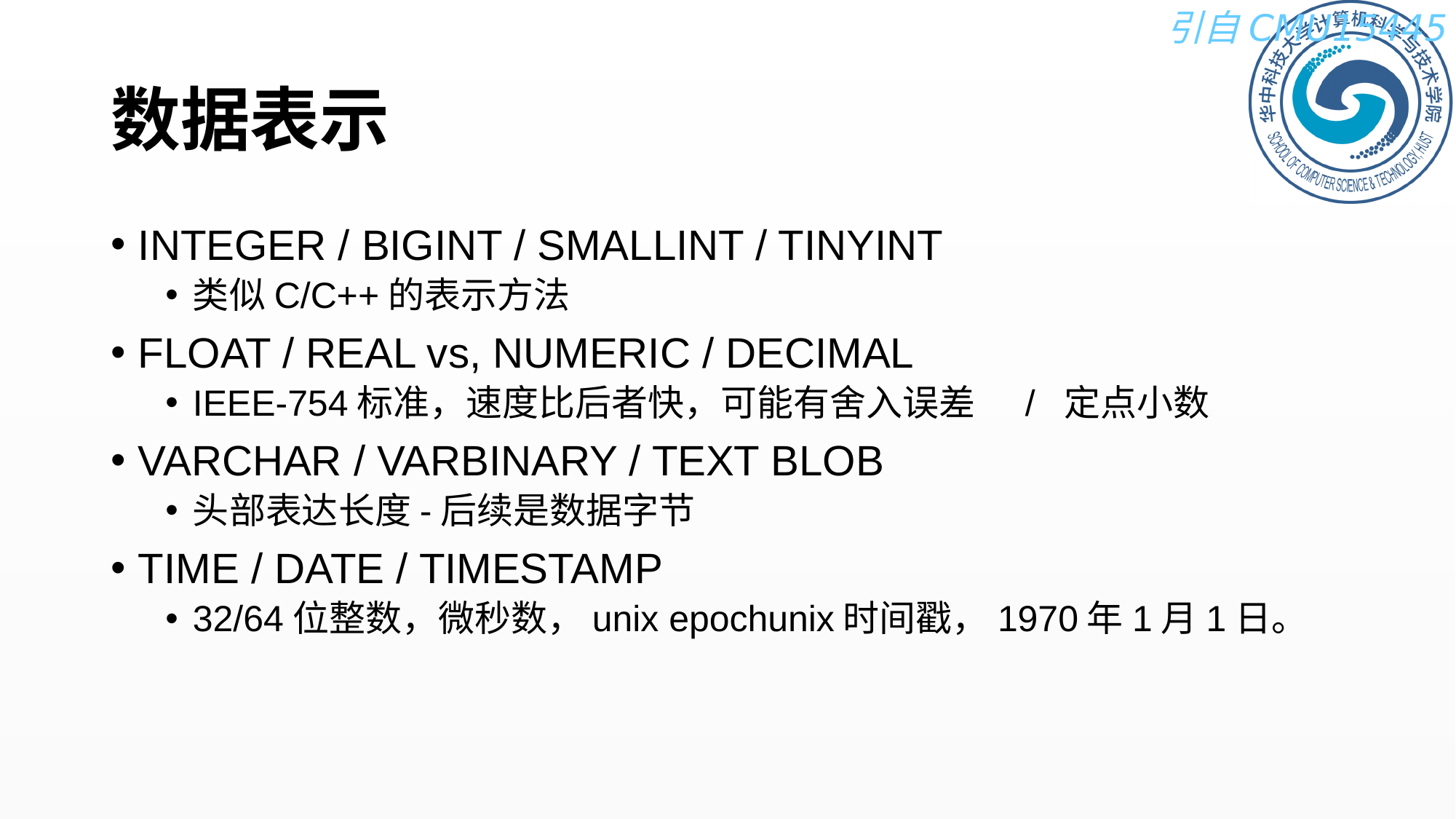

# 数据表示
INTEGER / BIGINT / SMALLINT / TINYINT
类似C/C++的表示方法
FLOAT / REAL vs, NUMERIC / DECIMAL
IEEE-754标准，速度比后者快，可能有舍入误差     /  定点小数
VARCHAR / VARBINARY / TEXT BLOB
头部表达长度-后续是数据字节
TIME / DATE / TIMESTAMP
32/64位整数，微秒数，unix epochunix时间戳，1970年1月1日。
30